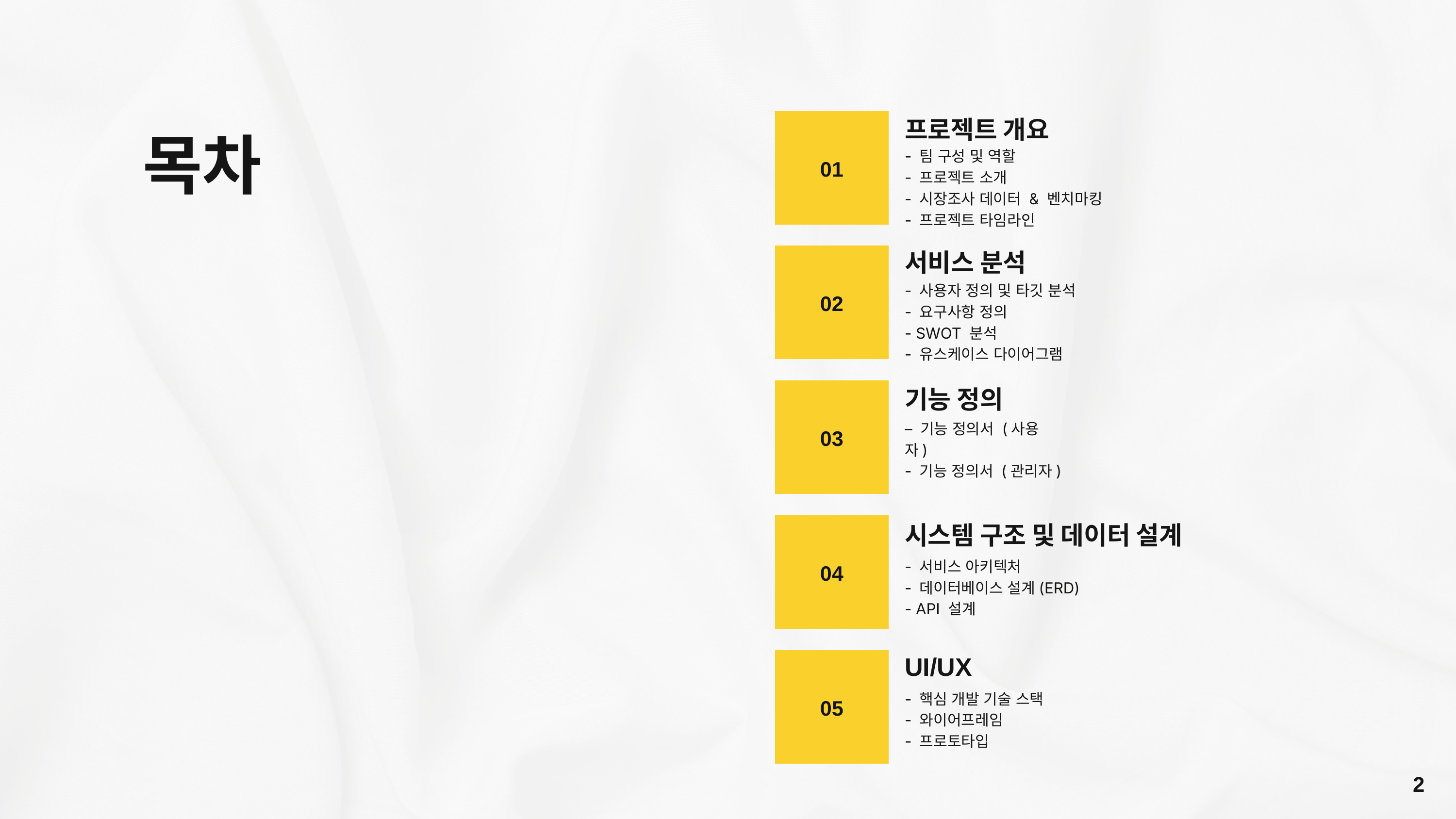

프로젝트 개요

목차
- 팀 구성 및 역할
- 프로젝트 소개
- 시장조사 데이터 & 벤치마킹
- 프로젝트 타임라인
01
서비스 분석

- 사용자 정의 및 타깃 분석
- 요구사항 정의
- SWOT 분석
- 유스케이스 다이어그램
02
기능 정의

– 기능 정의서 (사용자)
- 기능 정의서 (관리자)
03
시스템 구조 및 데이터 설계

- 서비스 아키텍처
- 데이터베이스 설계(ERD)
- API 설계
04
UI/UX

- 핵심 개발 기술 스택
- 와이어프레임
- 프로토타입
05
2